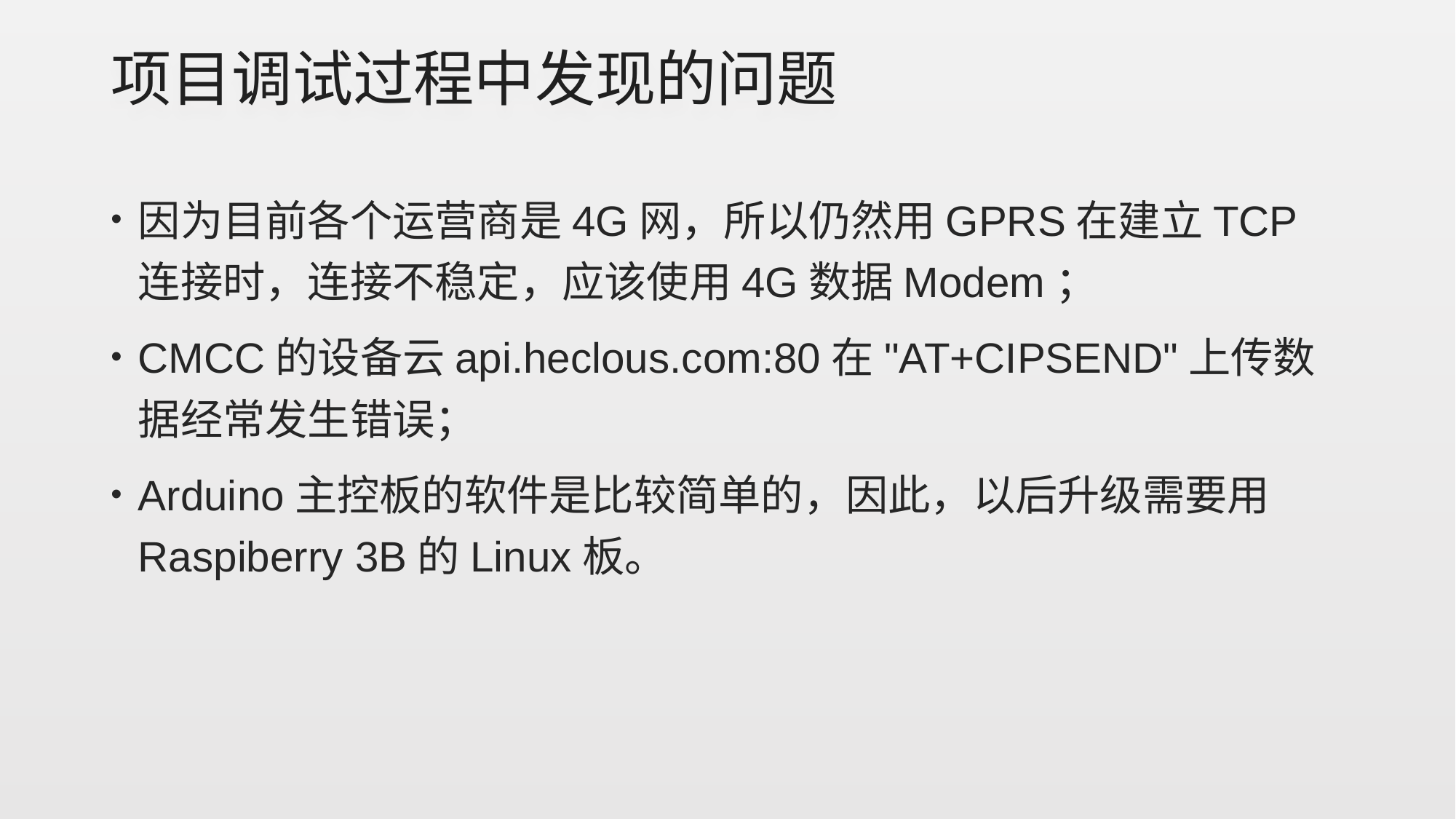

# 项目调试过程中发现的问题
因为目前各个运营商是4G网，所以仍然用GPRS在建立TCP连接时，连接不稳定，应该使用4G数据Modem；
CMCC的设备云api.heclous.com:80在"AT+CIPSEND"上传数据经常发生错误；
Arduino主控板的软件是比较简单的，因此，以后升级需要用Raspiberry 3B的Linux板。